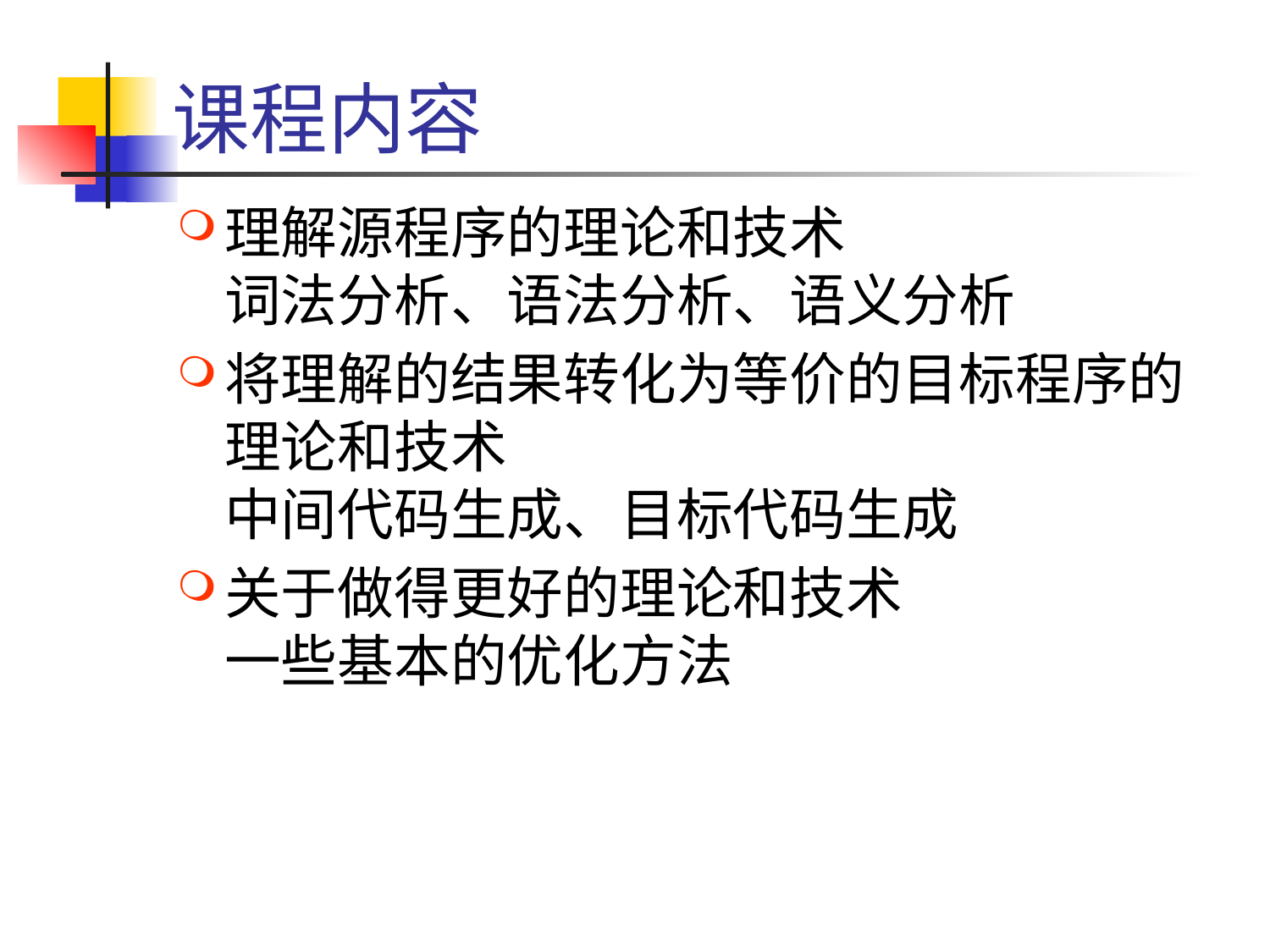

# 课程内容
理解源程序的理论和技术
词法分析、语法分析、语义分析
将理解的结果转化为等价的目标程序的理论和技术
中间代码生成、目标代码生成
关于做得更好的理论和技术
一些基本的优化方法